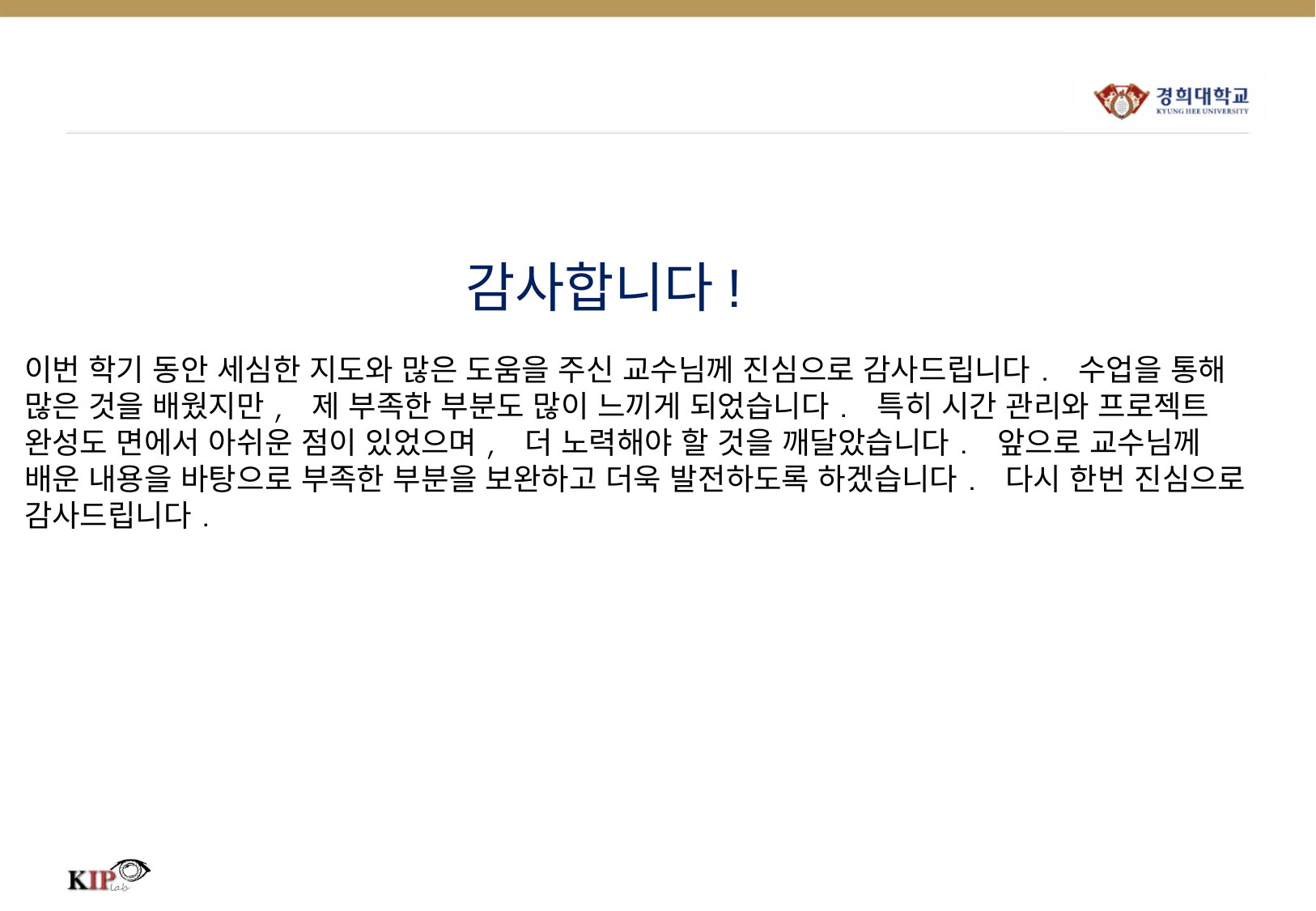

# 감사합니다!
이번 학기 동안 세심한 지도와 많은 도움을 주신 교수님께 진심으로 감사드립니다. 수업을 통해 많은 것을 배웠지만, 제 부족한 부분도 많이 느끼게 되었습니다. 특히 시간 관리와 프로젝트 완성도 면에서 아쉬운 점이 있었으며, 더 노력해야 할 것을 깨달았습니다. 앞으로 교수님께 배운 내용을 바탕으로 부족한 부분을 보완하고 더욱 발전하도록 하겠습니다. 다시 한번 진심으로 감사드립니다.